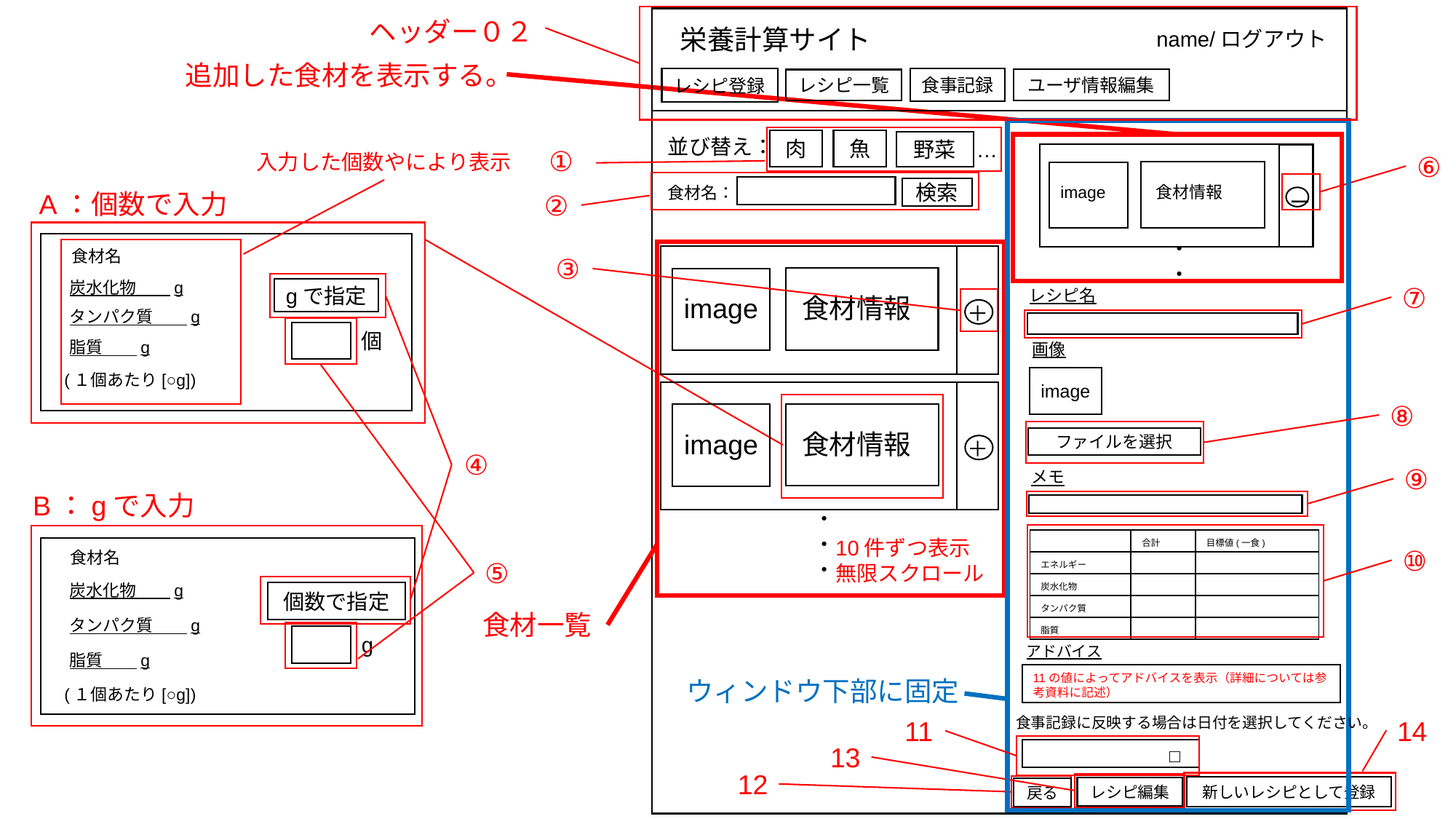

ヘッダー０２

栄養計算サイト
name/ログアウト
食事記録
レシピ登録
ユーザ情報編集
レシピ一覧

画面id
S-03-01
追加した食材を表示する。

ウィンドウ下部に固定

①
並び替え：
魚
肉
…
野菜
入力した個数やにより表示

A：個数で入力

食材名
炭水化物　　g

④
gで指定
タンパク質　　g

個
脂質　　g
(１個あたり[○g])

B：gで入力

食材名
⑤
炭水化物　　g
個数で指定
タンパク質　　g

g
脂質　　g
(１個あたり[○g])
⑥

image
食材情報
ー

②
食材名：

検索
・
・

食材一覧

image
食材情報
＋

③

image
食材情報
＋

・
・
・
10件ずつ表示
無限スクロール
⑦
レシピ名

画像

image
⑧

ファイルを選択
⑨
メモ

⑩
|  | 合計 | 目標値(一食) |
| --- | --- | --- |
| エネルギー |  |  |
| 炭水化物 |  |  |
| タンパク質 |  |  |
| 脂質 |  |  |
アドバイス

11の値によってアドバイスを表示（詳細については参考資料に記述）
食事記録に反映する場合は日付を選択してください。
14

11

□

13

12

新しいレシピとして登録
レシピ編集
戻る